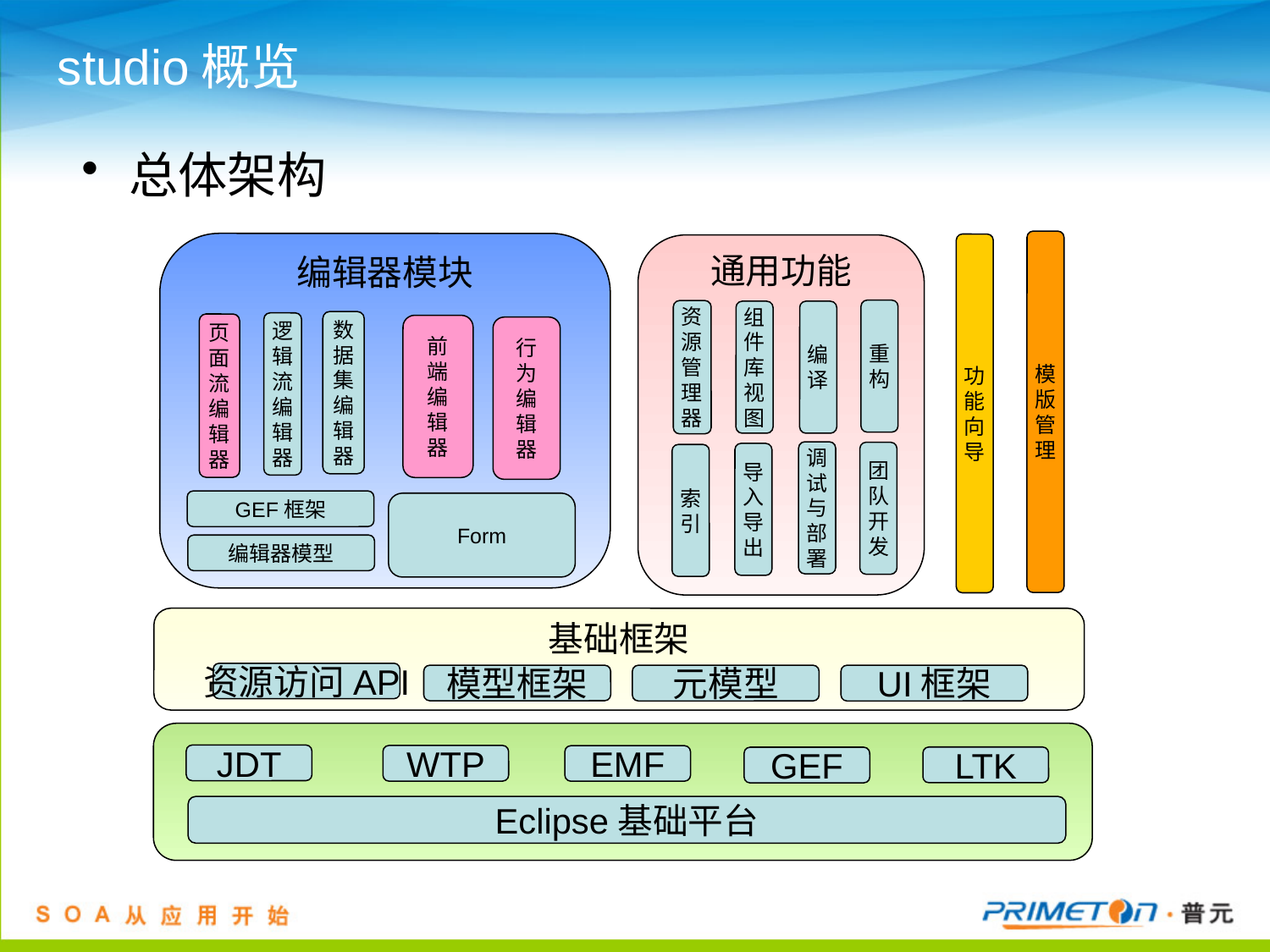

# studio概览
总体架构

模版管理
编辑器模块
功能向导
通用功能
重构
资源管理器
组件库视图
编译
数据集编辑器
逻辑流编辑器
页面流编辑器
前
端
编
辑
器
行
为
编
辑
器
调试与部署
团队开发
导入导出
索引
GEF框架
Form
编辑器模型
基础框架

资源访问API
模型框架
元模型
UI框架

JDT
WTP
EMF
LTK
GEF
Eclipse基础平台